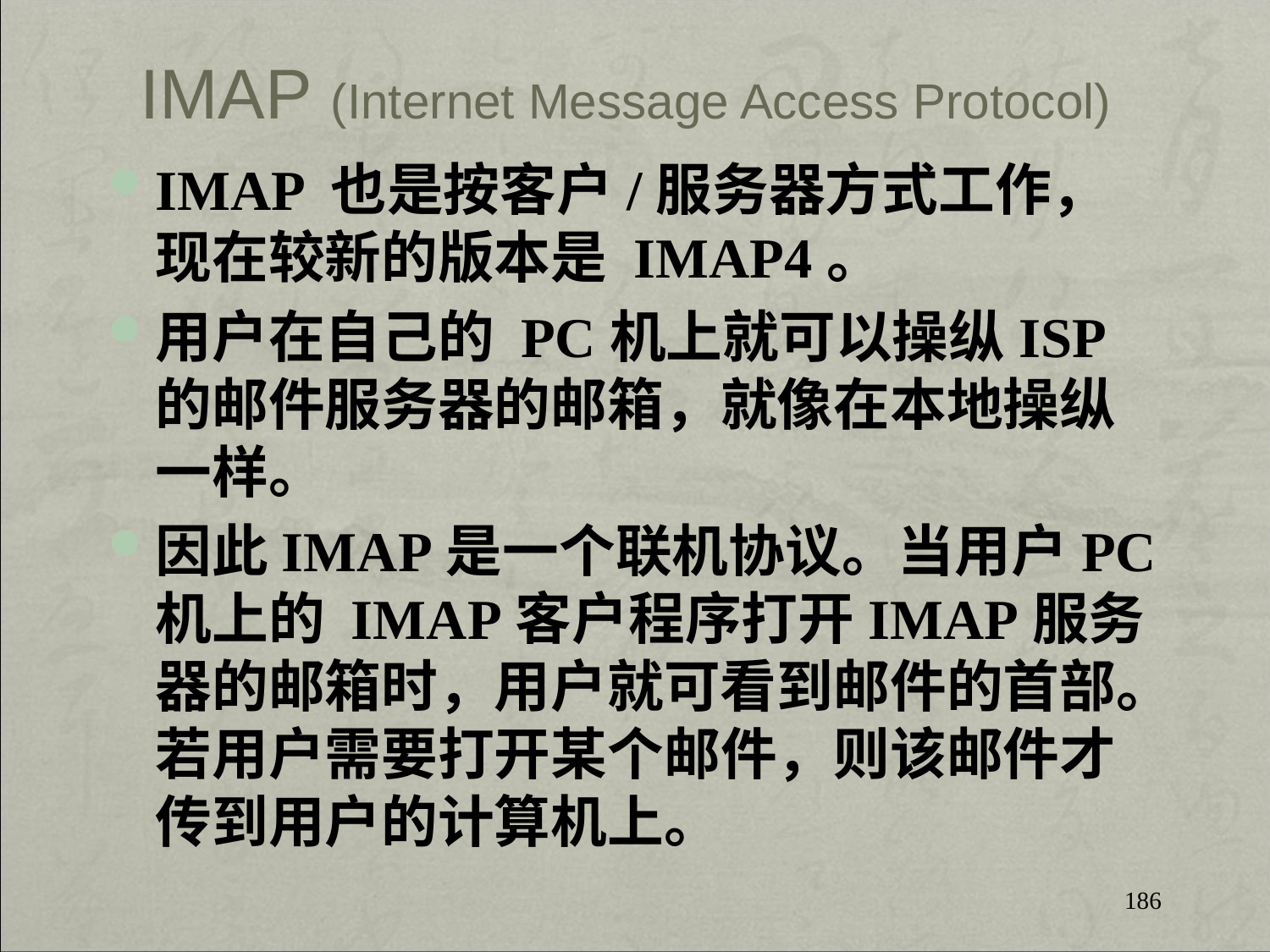

IMAP (Internet Message Access Protocol)
IMAP 也是按客户/服务器方式工作，现在较新的版本是 IMAP4。
用户在自己的 PC机上就可以操纵ISP的邮件服务器的邮箱，就像在本地操纵一样。
因此IMAP是一个联机协议。当用户PC机上的 IMAP客户程序打开IMAP服务器的邮箱时，用户就可看到邮件的首部。若用户需要打开某个邮件，则该邮件才传到用户的计算机上。
186